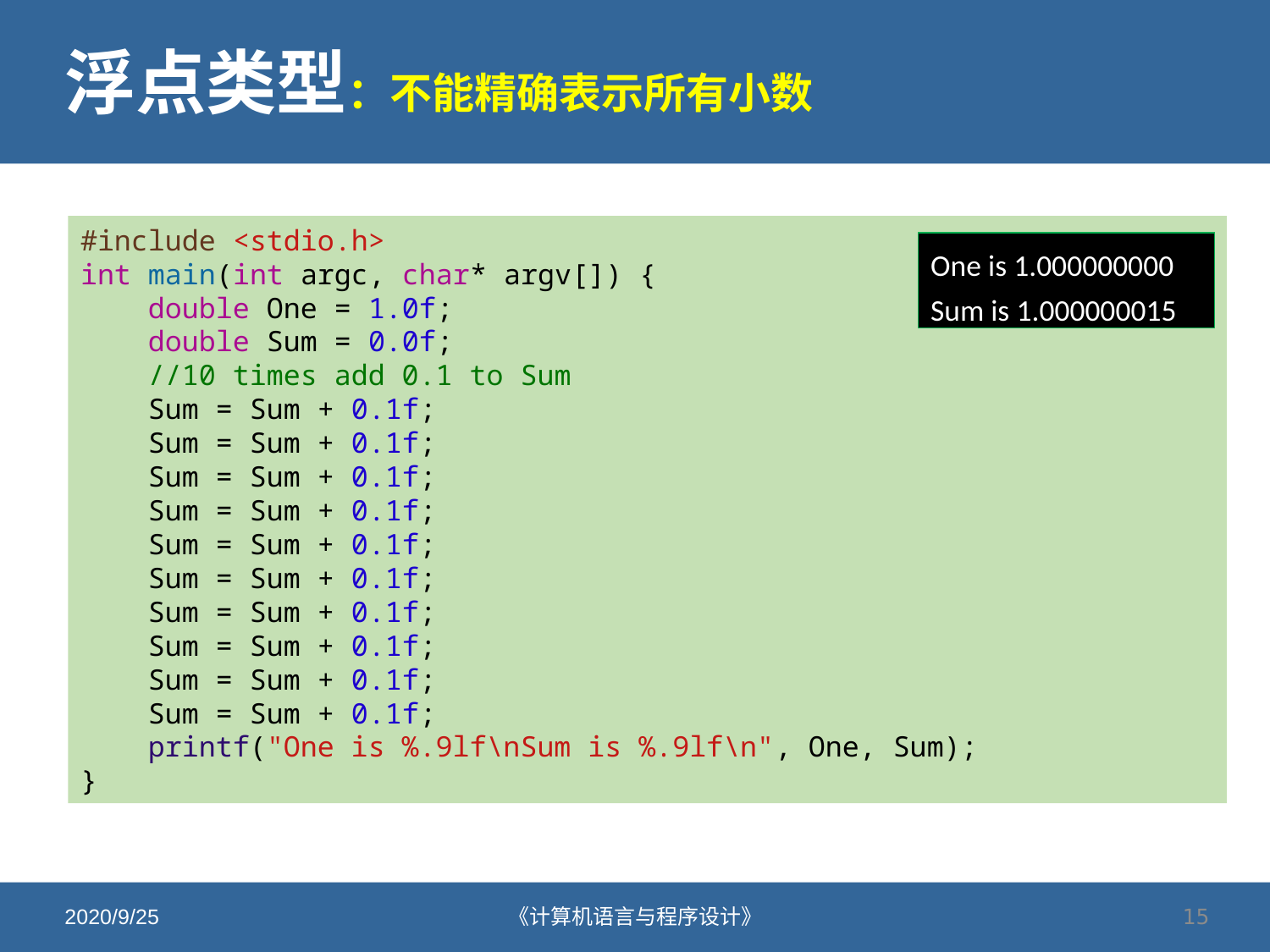

# 浮点类型：不能精确表示所有小数
#include <stdio.h>
int main(int argc, char* argv[]) {
    double One = 1.0f;
    double Sum = 0.0f;
    //10 times add 0.1 to Sum
    Sum = Sum + 0.1f;
    Sum = Sum + 0.1f;
    Sum = Sum + 0.1f;
    Sum = Sum + 0.1f;
    Sum = Sum + 0.1f;
    Sum = Sum + 0.1f;
    Sum = Sum + 0.1f;
    Sum = Sum + 0.1f;
    Sum = Sum + 0.1f;
    Sum = Sum + 0.1f;
    printf("One is %.9lf\nSum is %.9lf\n", One, Sum);
}
One is 1.000000000
Sum is 1.000000015
2020/9/25
《计算机语言与程序设计》
15